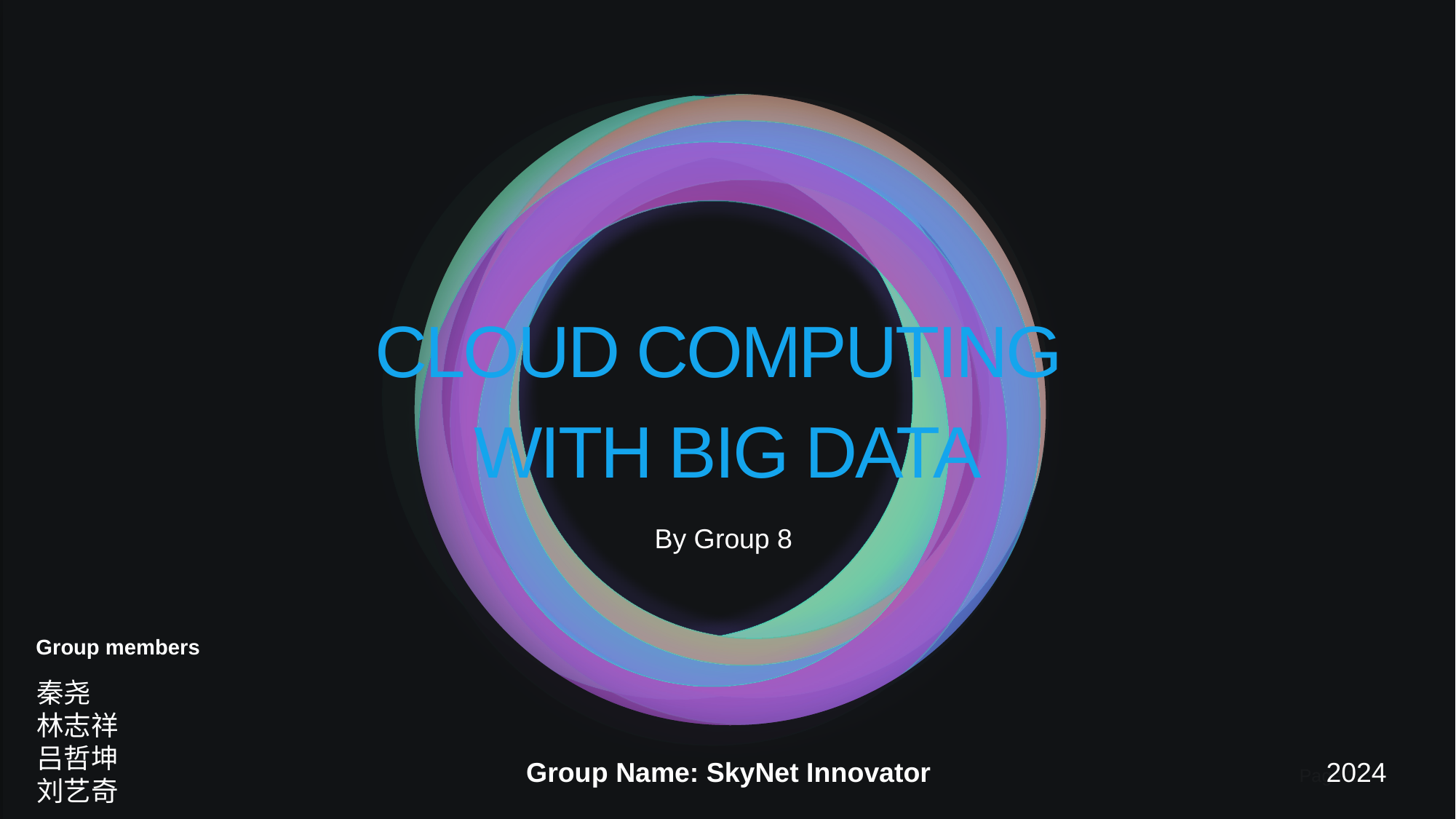

CLOUD COMPUTING
WITH BIG DATA
By Group 8

Group members
秦尧
林志祥
吕哲坤
刘艺奇
Group Name: SkyNet Innovator
2024